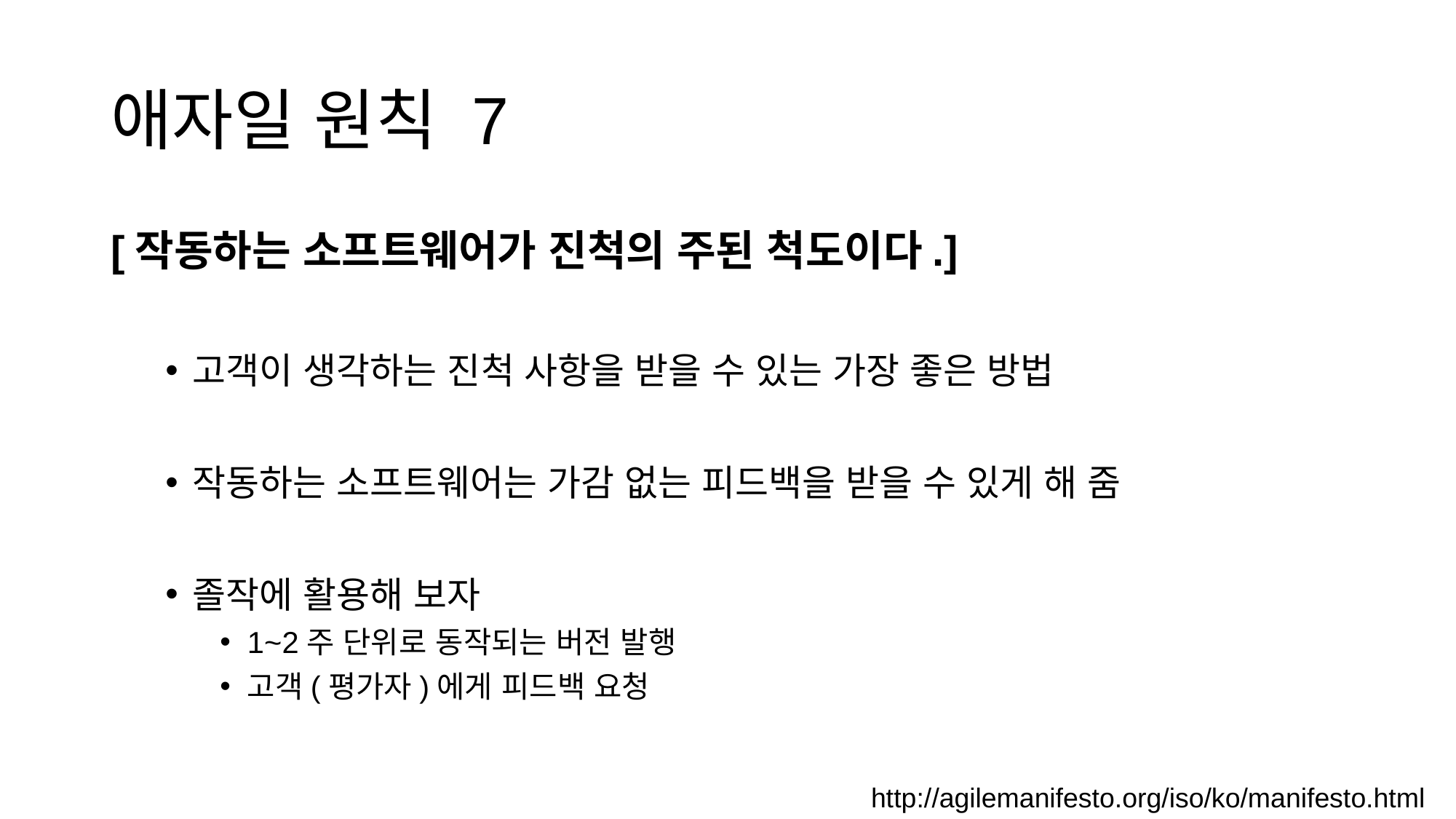

# 애자일 원칙 7
[작동하는 소프트웨어가 진척의 주된 척도이다.]

고객이 생각하는 진척 사항을 받을 수 있는 가장 좋은 방법

작동하는 소프트웨어는 가감 없는 피드백을 받을 수 있게 해 줌

졸작에 활용해 보자
1~2주 단위로 동작되는 버전 발행
고객(평가자)에게 피드백 요청
http://agilemanifesto.org/iso/ko/manifesto.html